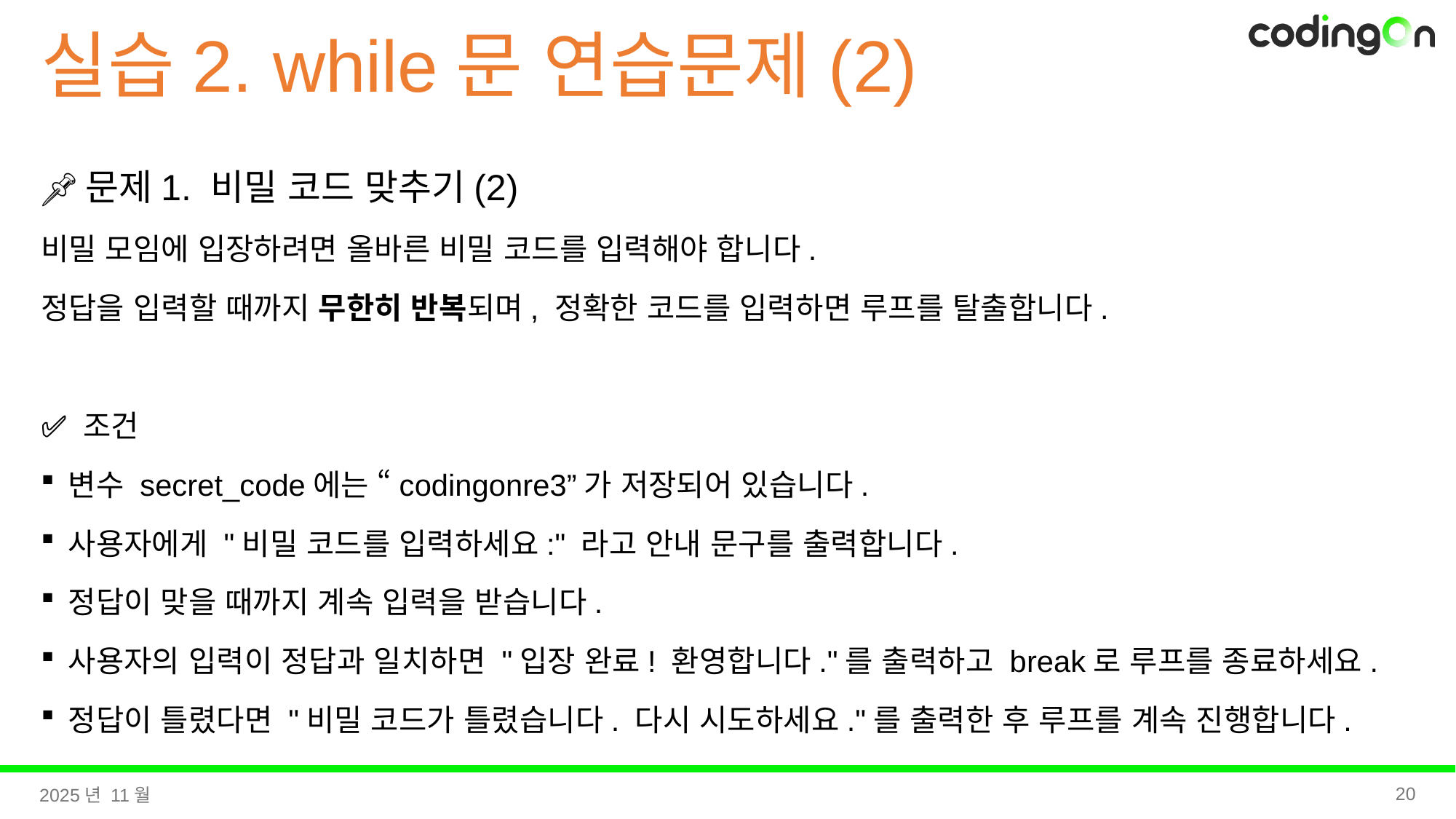

실습2. while문 연습문제(2)
📌문제1. 비밀 코드 맞추기(2)
비밀 모임에 입장하려면 올바른 비밀 코드를 입력해야 합니다.
정답을 입력할 때까지 무한히 반복되며, 정확한 코드를 입력하면 루프를 탈출합니다.

✅ 조건
변수 secret_code에는 “codingonre3”가 저장되어 있습니다.
사용자에게 "비밀 코드를 입력하세요:" 라고 안내 문구를 출력합니다.
정답이 맞을 때까지 계속 입력을 받습니다.
사용자의 입력이 정답과 일치하면 "입장 완료! 환영합니다."를 출력하고 break로 루프를 종료하세요.
정답이 틀렸다면 "비밀 코드가 틀렸습니다. 다시 시도하세요."를 출력한 후 루프를 계속 진행합니다.
20
2025년 11월